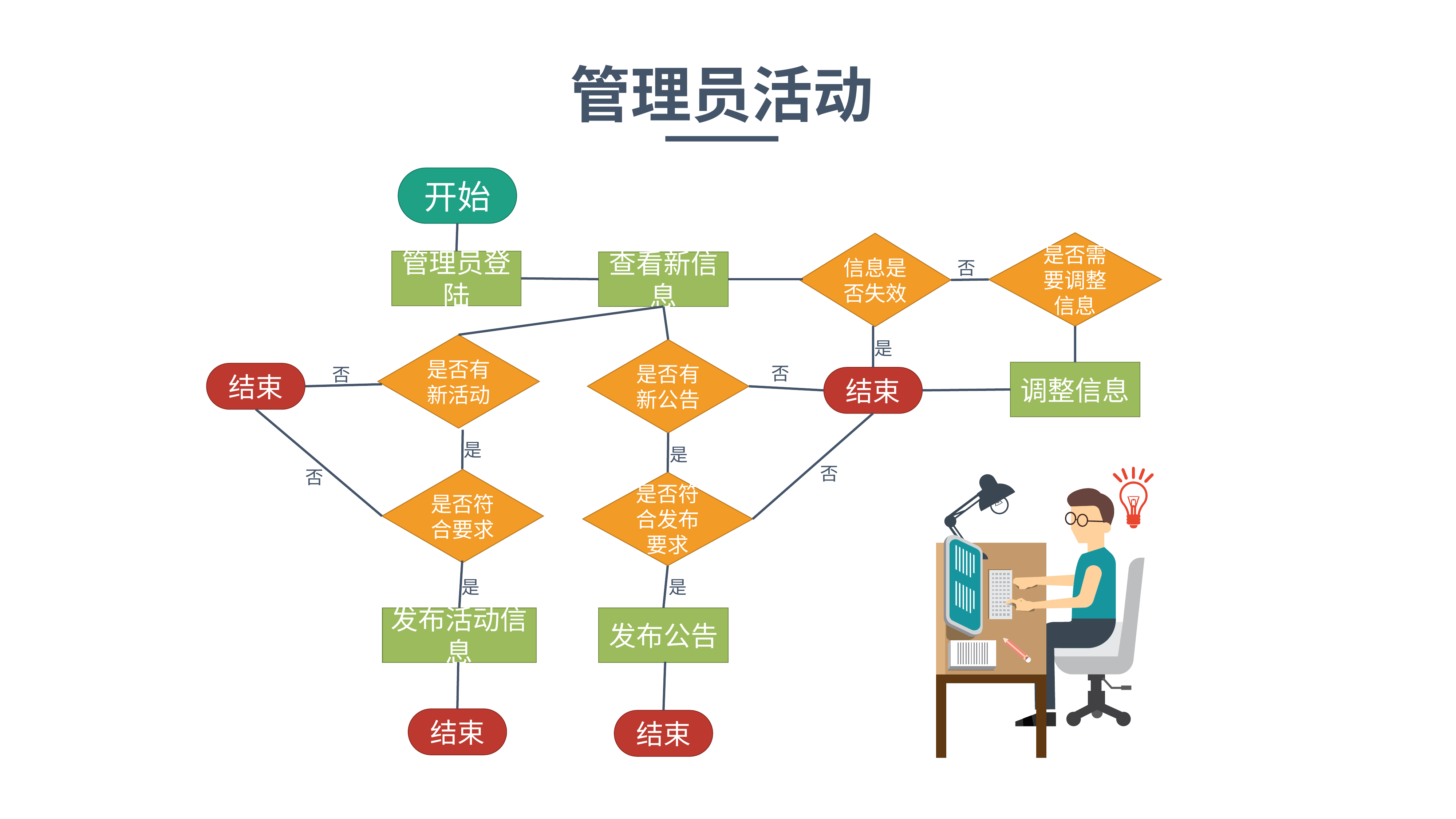

管理员活动

开始
是否需要调整信息
信息是否失效
管理员登陆
查看新信息
否
是
是否有新活动
是否有新公告
否
否
调整信息
结束
结束
是
是
否
否

是否符合要求
是否符合发布要求
是
是
发布活动信息
发布公告
结束
结束